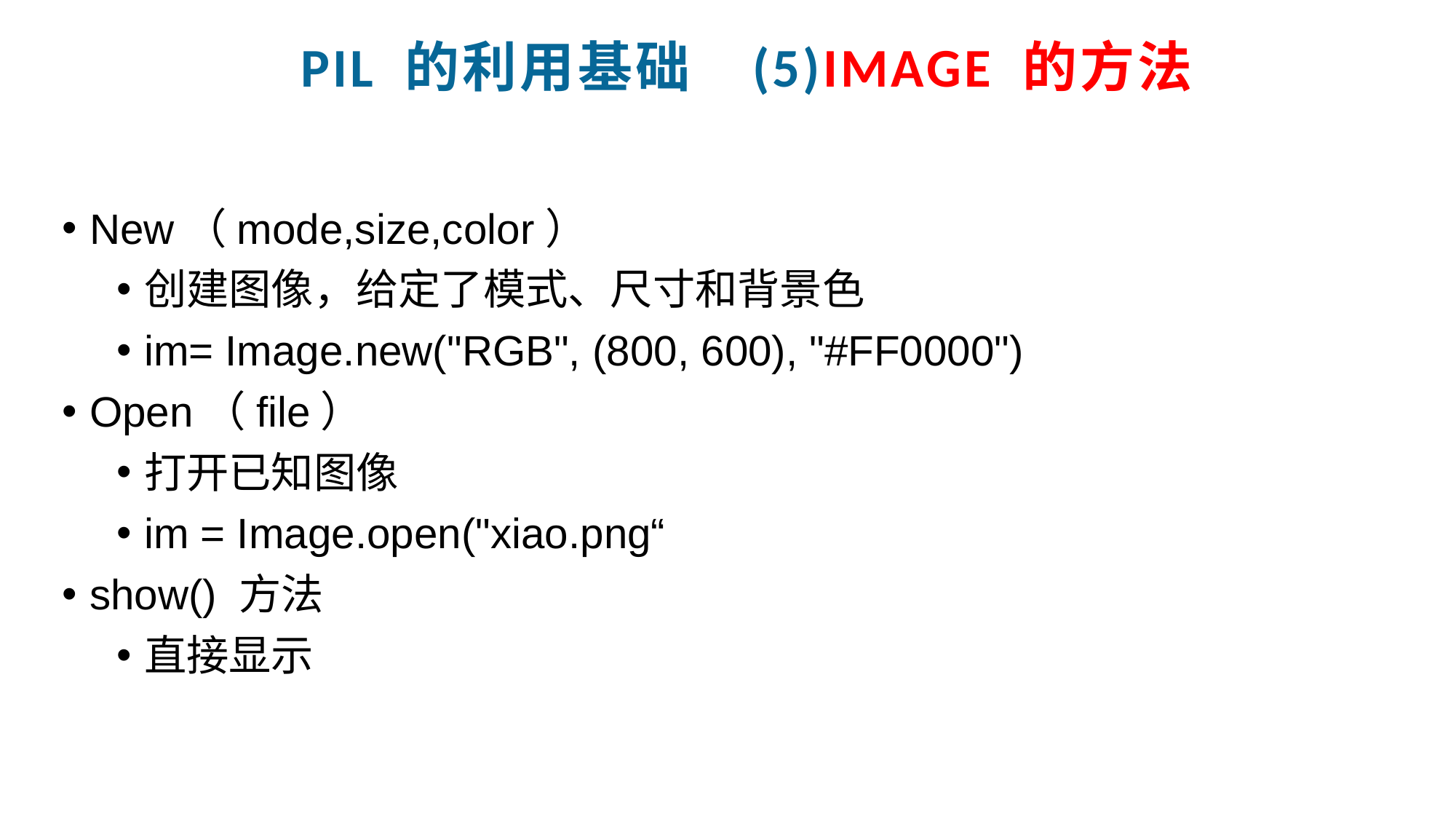

PIL 的利用基础   (5)image 的方法
New（mode,size,color）
创建图像，给定了模式、尺寸和背景色
im= Image.new("RGB", (800, 600), "#FF0000")
Open（file）
打开已知图像
im = Image.open("xiao.png“
show() 方法
直接显示